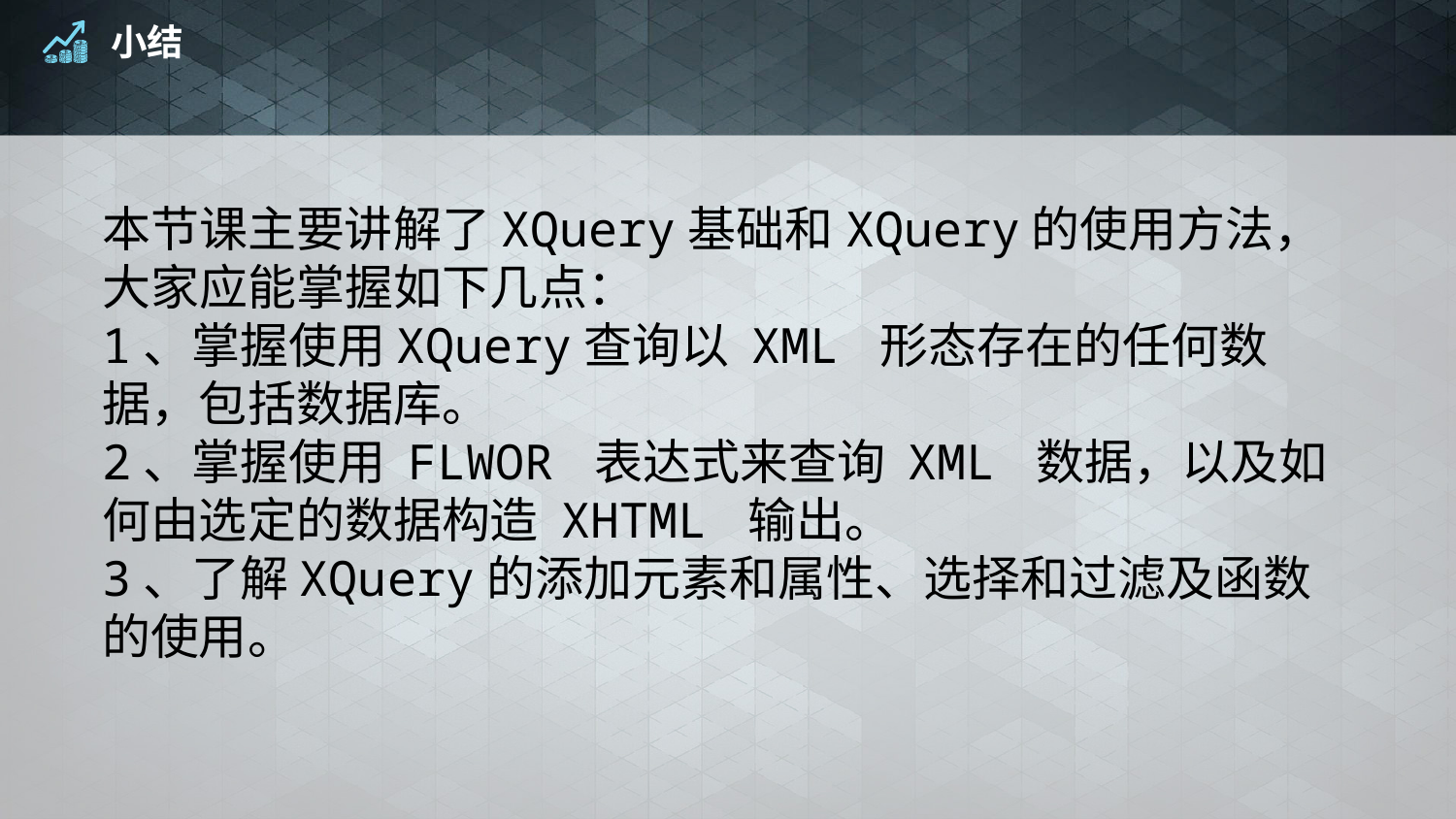

# 小结

本节课主要讲解了XQuery基础和XQuery的使用方法，大家应能掌握如下几点：
1、掌握使用XQuery查询以 XML 形态存在的任何数据，包括数据库。
2、掌握使用 FLWOR 表达式来查询 XML 数据，以及如何由选定的数据构造 XHTML 输出。
3、了解XQuery的添加元素和属性、选择和过滤及函数的使用。